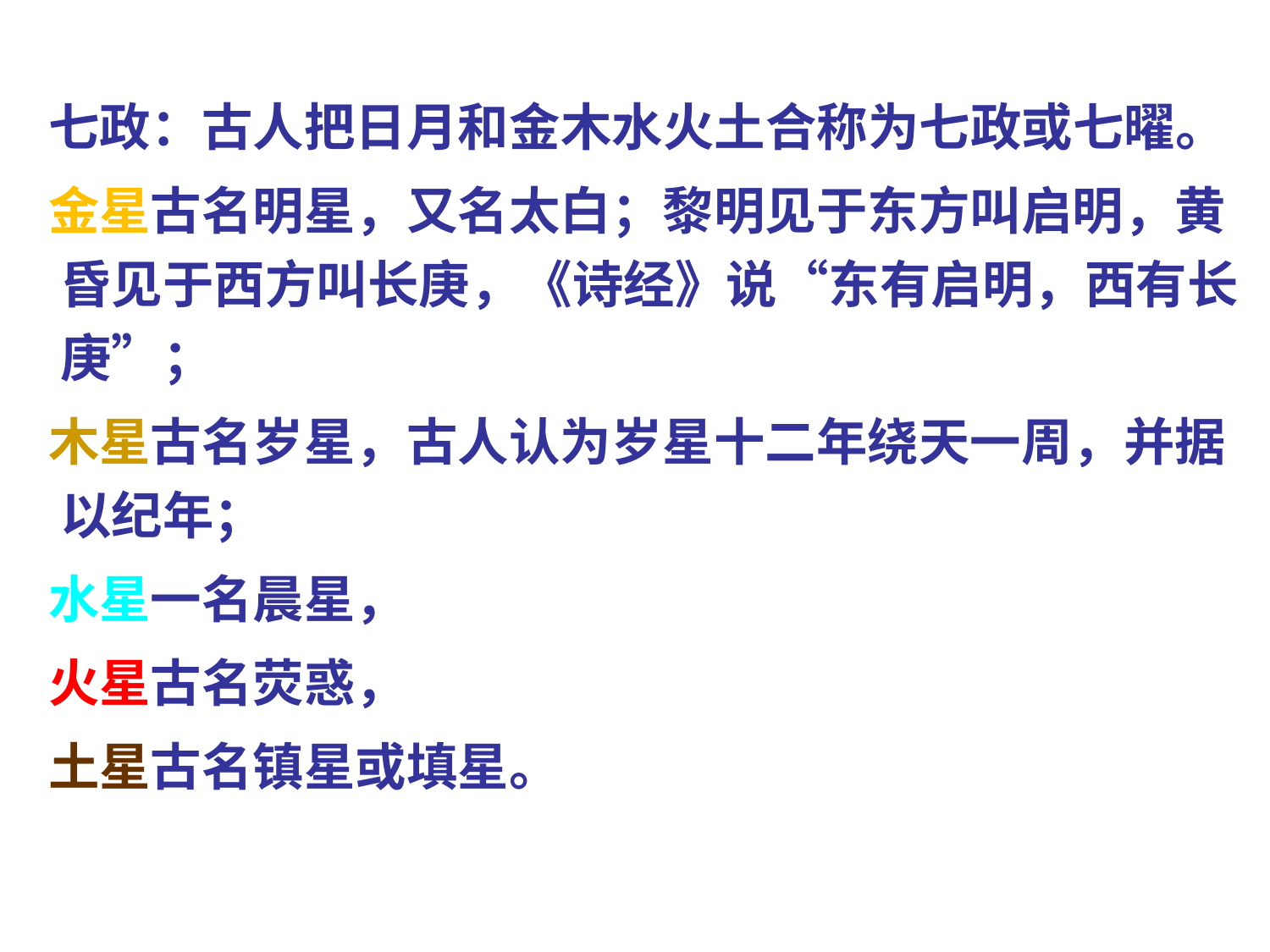

七政：古人把日月和金木水火土合称为七政或七曜。
  金星古名明星，又名太白；黎明见于东方叫启明，黄昏见于西方叫长庚，《诗经》说“东有启明，西有长庚”；
  木星古名岁星，古人认为岁星十二年绕天一周，并据以纪年；
  水星一名晨星，
  火星古名荧惑，
  土星古名镇星或填星。